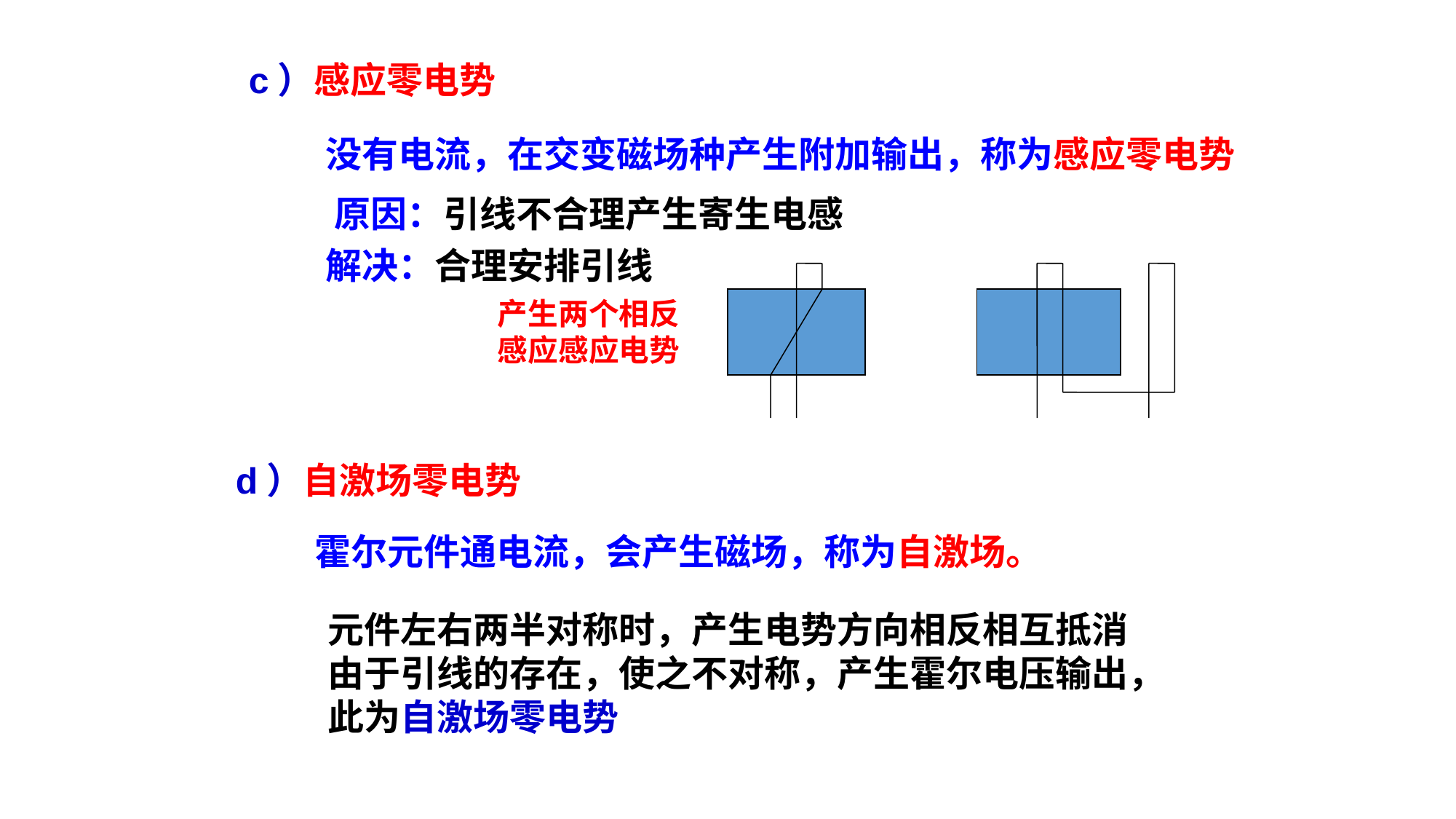

c）感应零电势
没有电流，在交变磁场种产生附加输出，称为感应零电势
原因：引线不合理产生寄生电感
解决：合理安排引线

产生两个相反
感应感应电势

d）自激场零电势

霍尔元件通电流，会产生磁场，称为自激场。
元件左右两半对称时，产生电势方向相反相互抵消
由于引线的存在，使之不对称，产生霍尔电压输出，
此为自激场零电势